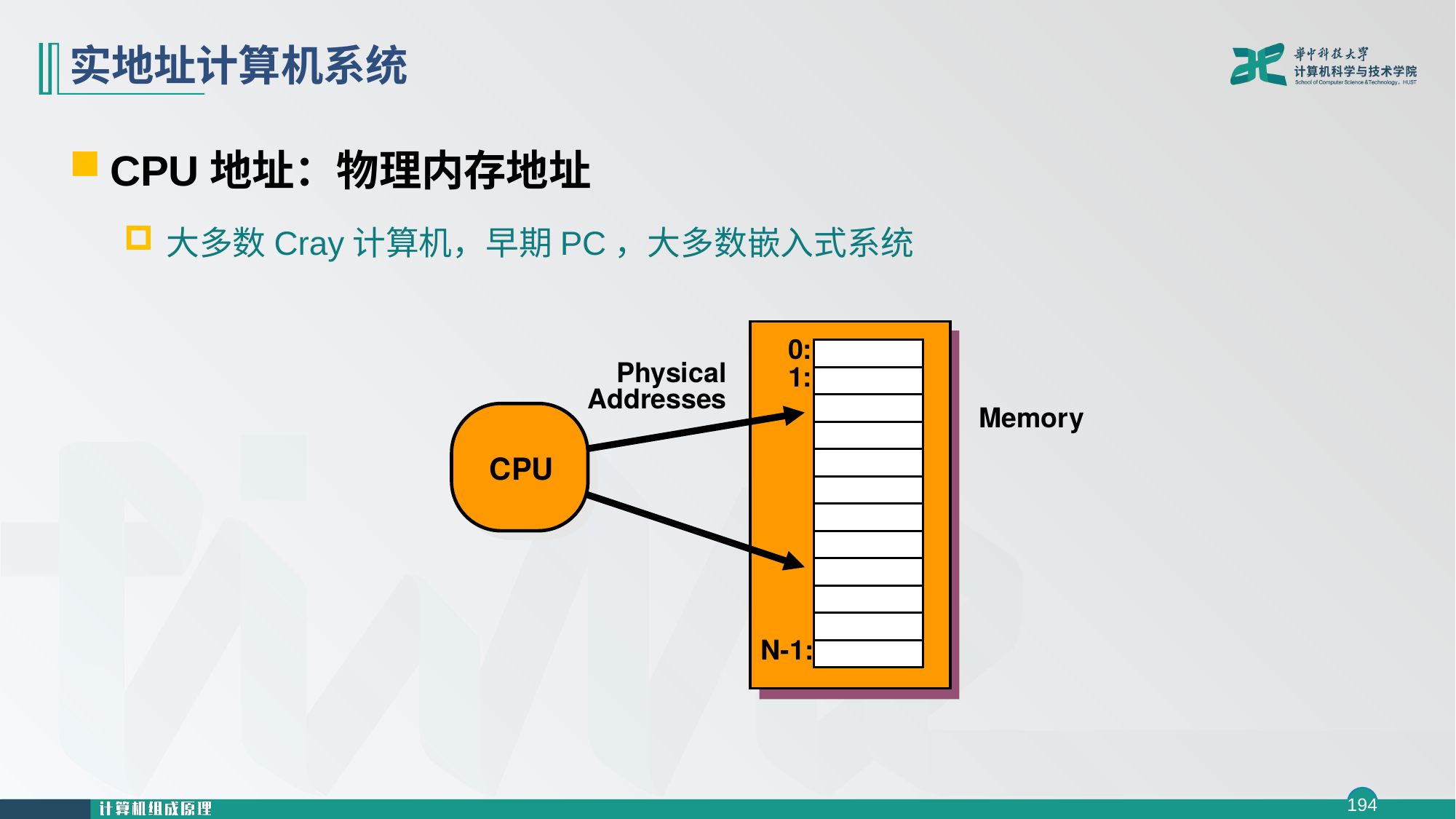

# 实地址计算机系统
CPU地址：物理内存地址
大多数Cray计算机，早期PC，大多数嵌入式系统

0:

Physical
Addresses
1:

Memory

CPU

N-1: